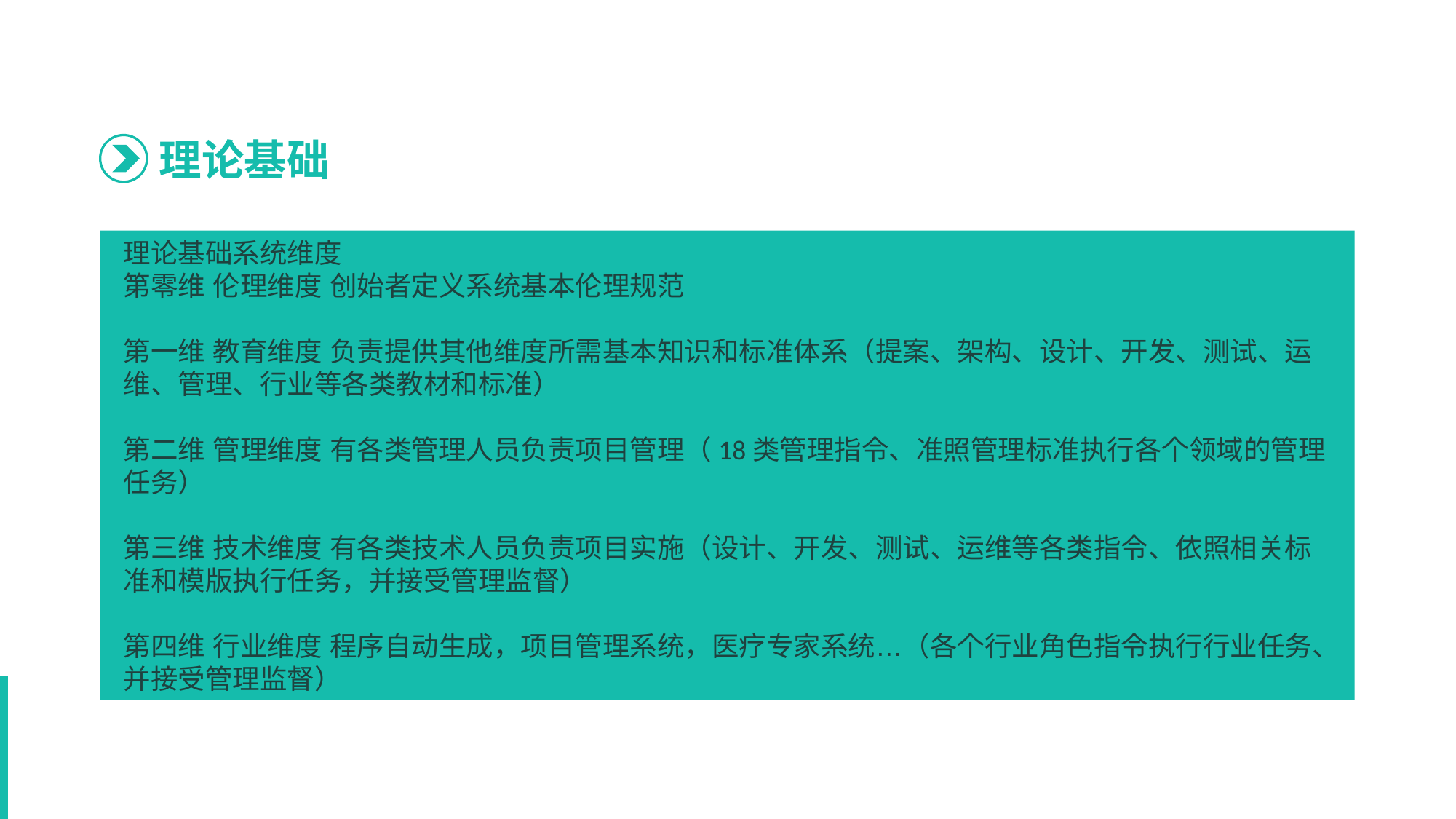

理论基础

理论基础系统维度
第零维 伦理维度 创始者定义系统基本伦理规范

第一维 教育维度 负责提供其他维度所需基本知识和标准体系（提案、架构、设计、开发、测试、运维、管理、行业等各类教材和标准）

第二维 管理维度 有各类管理人员负责项目管理（18类管理指令、准照管理标准执行各个领域的管理任务）

第三维 技术维度 有各类技术人员负责项目实施（设计、开发、测试、运维等各类指令、依照相关标准和模版执行任务，并接受管理监督）

第四维 行业维度 程序自动生成，项目管理系统，医疗专家系统…（各个行业角色指令执行行业任务、并接受管理监督）